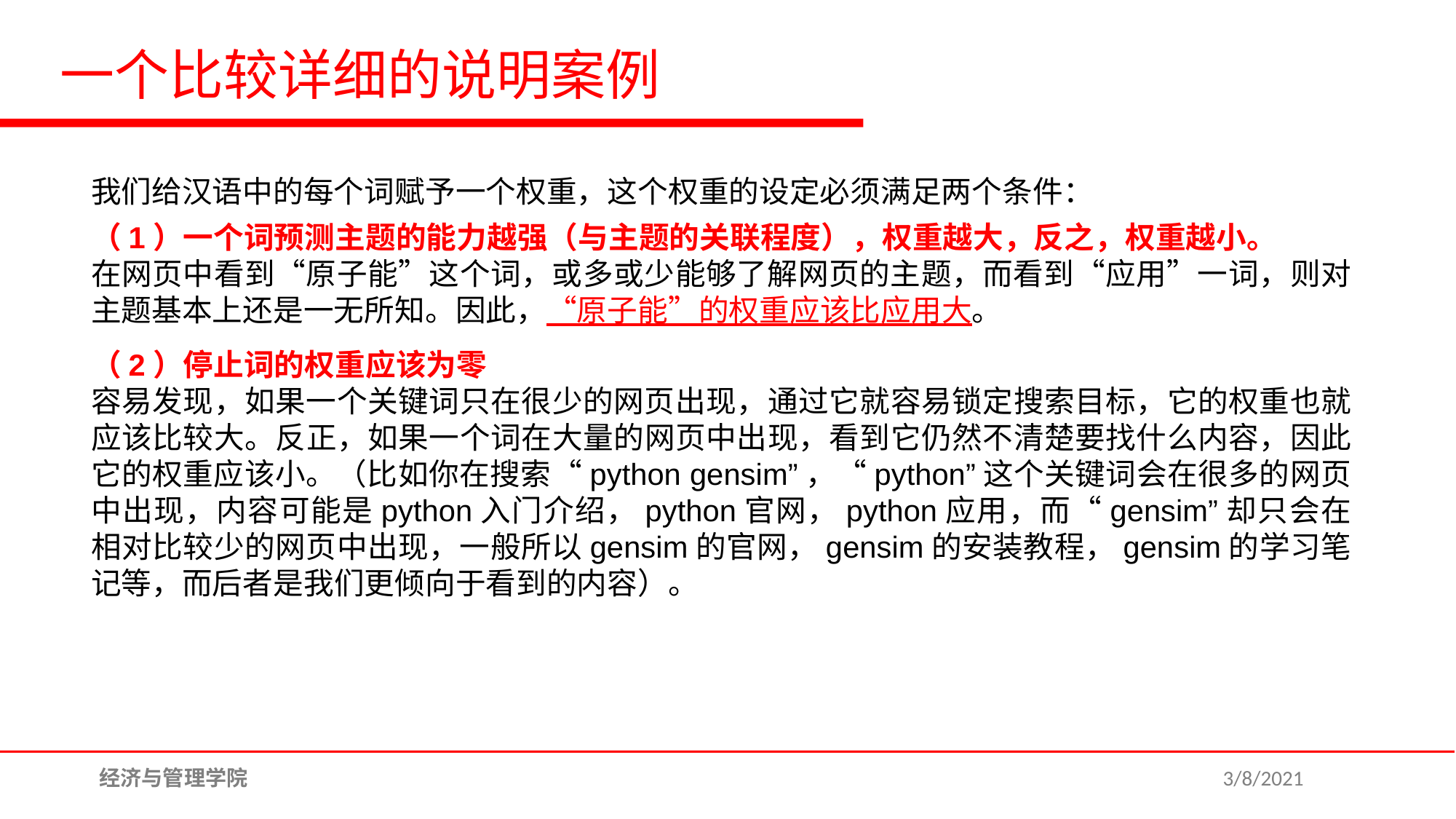

一个比较详细的说明案例
我们给汉语中的每个词赋予一个权重，这个权重的设定必须满足两个条件：
（1）一个词预测主题的能力越强（与主题的关联程度），权重越大，反之，权重越小。
在网页中看到“原子能”这个词，或多或少能够了解网页的主题，而看到“应用”一词，则对主题基本上还是一无所知。因此，“原子能”的权重应该比应用大。
（2）停止词的权重应该为零
容易发现，如果一个关键词只在很少的网页出现，通过它就容易锁定搜索目标，它的权重也就应该比较大。反正，如果一个词在大量的网页中出现，看到它仍然不清楚要找什么内容，因此它的权重应该小。（比如你在搜索“python gensim”，“python”这个关键词会在很多的网页中出现，内容可能是python入门介绍，python官网，python应用，而“gensim”却只会在相对比较少的网页中出现，一般所以gensim的官网，gensim的安装教程，gensim的学习笔记等，而后者是我们更倾向于看到的内容）。